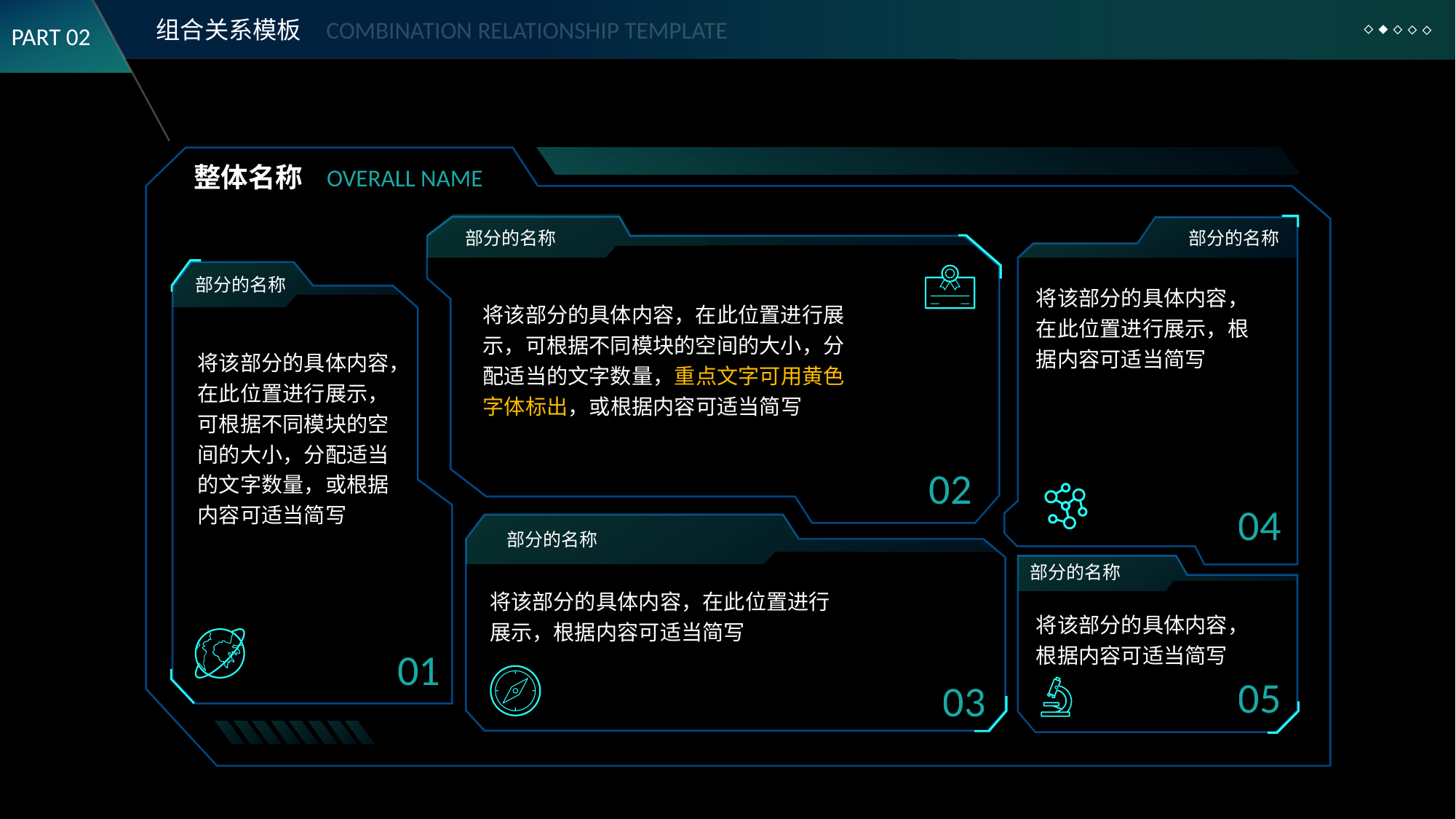

组合关系模板
COMBINATION RELATIONSHIP TEMPLATE
PART 02

整体名称
OVERALL NAME

部分的名称
将该部分的具体内容，在此位置进行展示，根据内容可适当简写

04

部分的名称

将该部分的具体内容，在此位置进行展示，可根据不同模块的空间的大小，分配适当的文字数量，重点文字可用黄色字体标出，或根据内容可适当简写
02

部分的名称
将该部分的具体内容，在此位置进行展示，可根据不同模块的空间的大小，分配适当的文字数量，或根据内容可适当简写

部分的名称
将该部分的具体内容，在此位置进行展示，根据内容可适当简写

03

部分的名称

将该部分的具体内容，根据内容可适当简写
05

01